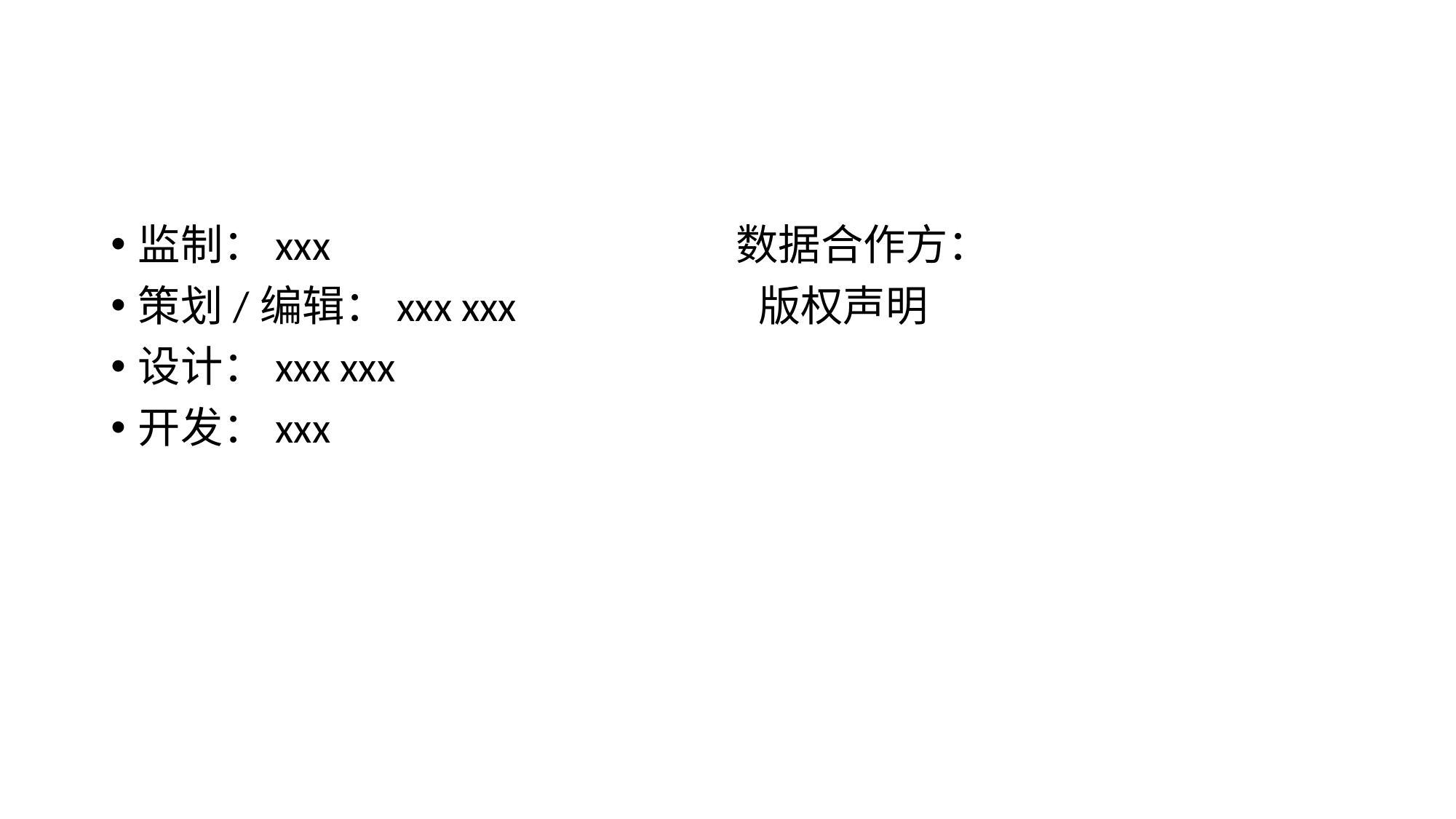

#
监制：xxx                                         数据合作方：
策划/编辑：xxx xxx                        版权声明
设计：xxx xxx
开发：xxx